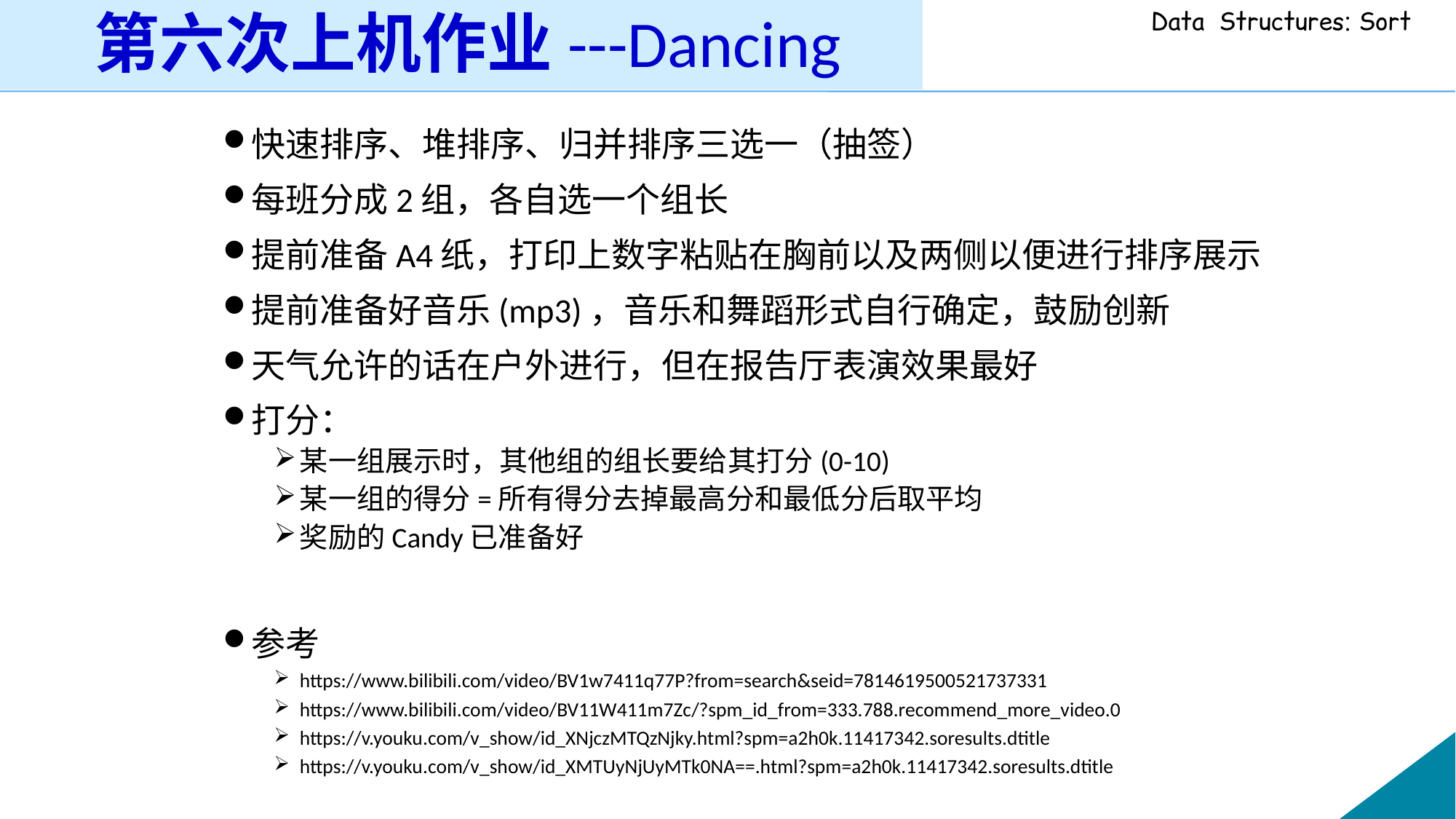

# 第六次上机作业---Dancing
快速排序、堆排序、归并排序三选一（抽签）
每班分成2组，各自选一个组长
提前准备A4纸，打印上数字粘贴在胸前以及两侧以便进行排序展示
提前准备好音乐(mp3)，音乐和舞蹈形式自行确定，鼓励创新
天气允许的话在户外进行，但在报告厅表演效果最好
打分：
某一组展示时，其他组的组长要给其打分(0-10)
某一组的得分=所有得分去掉最高分和最低分后取平均
奖励的Candy已准备好

参考
https://www.bilibili.com/video/BV1w7411q77P?from=search&seid=7814619500521737331
https://www.bilibili.com/video/BV11W411m7Zc/?spm_id_from=333.788.recommend_more_video.0
https://v.youku.com/v_show/id_XNjczMTQzNjky.html?spm=a2h0k.11417342.soresults.dtitle
https://v.youku.com/v_show/id_XMTUyNjUyMTk0NA==.html?spm=a2h0k.11417342.soresults.dtitle